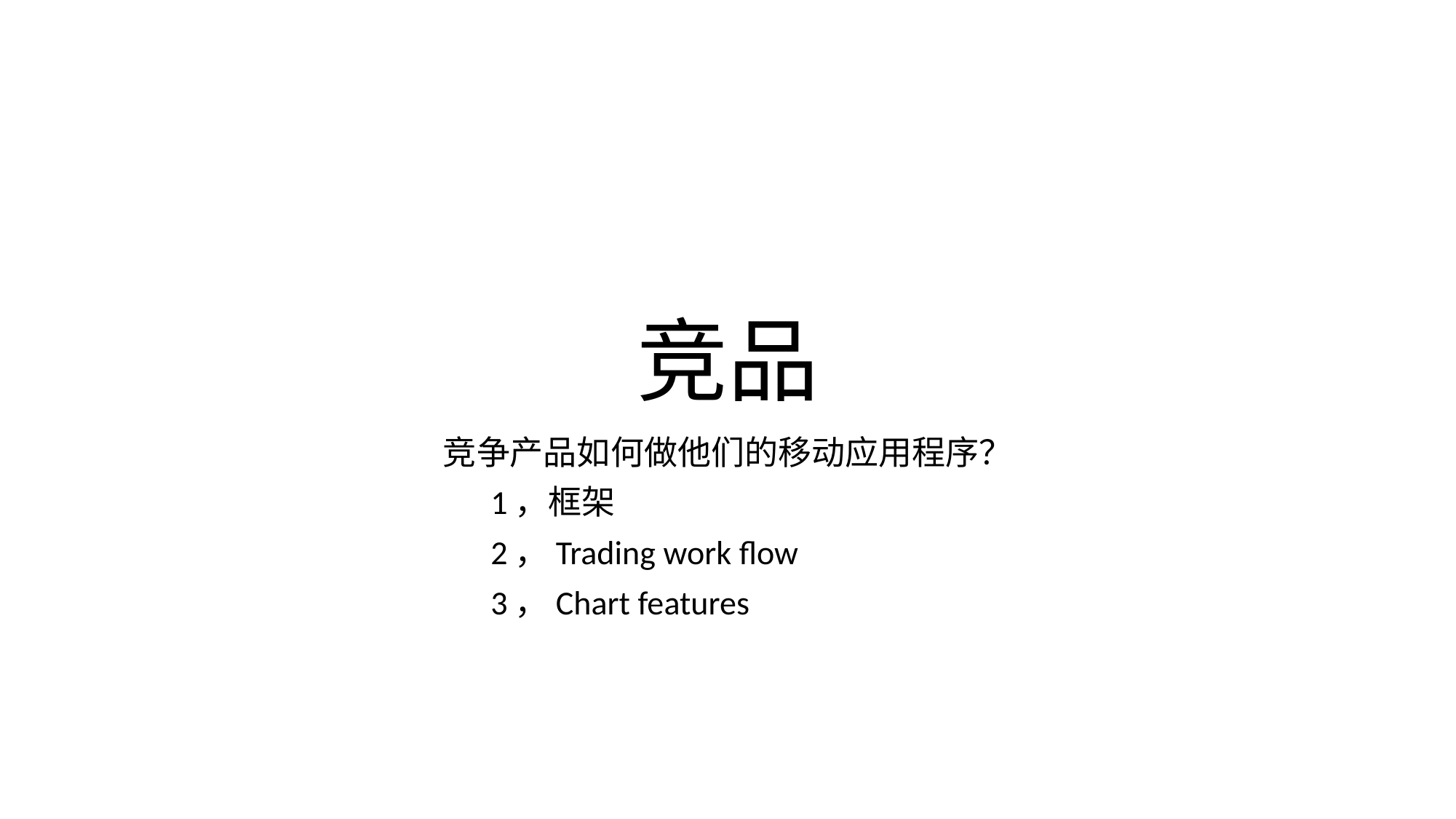

# 竞品
竞争产品如何做他们的移动应用程序？
                                       1，框架
                                       2，Trading work flow
                                       3，Chart features